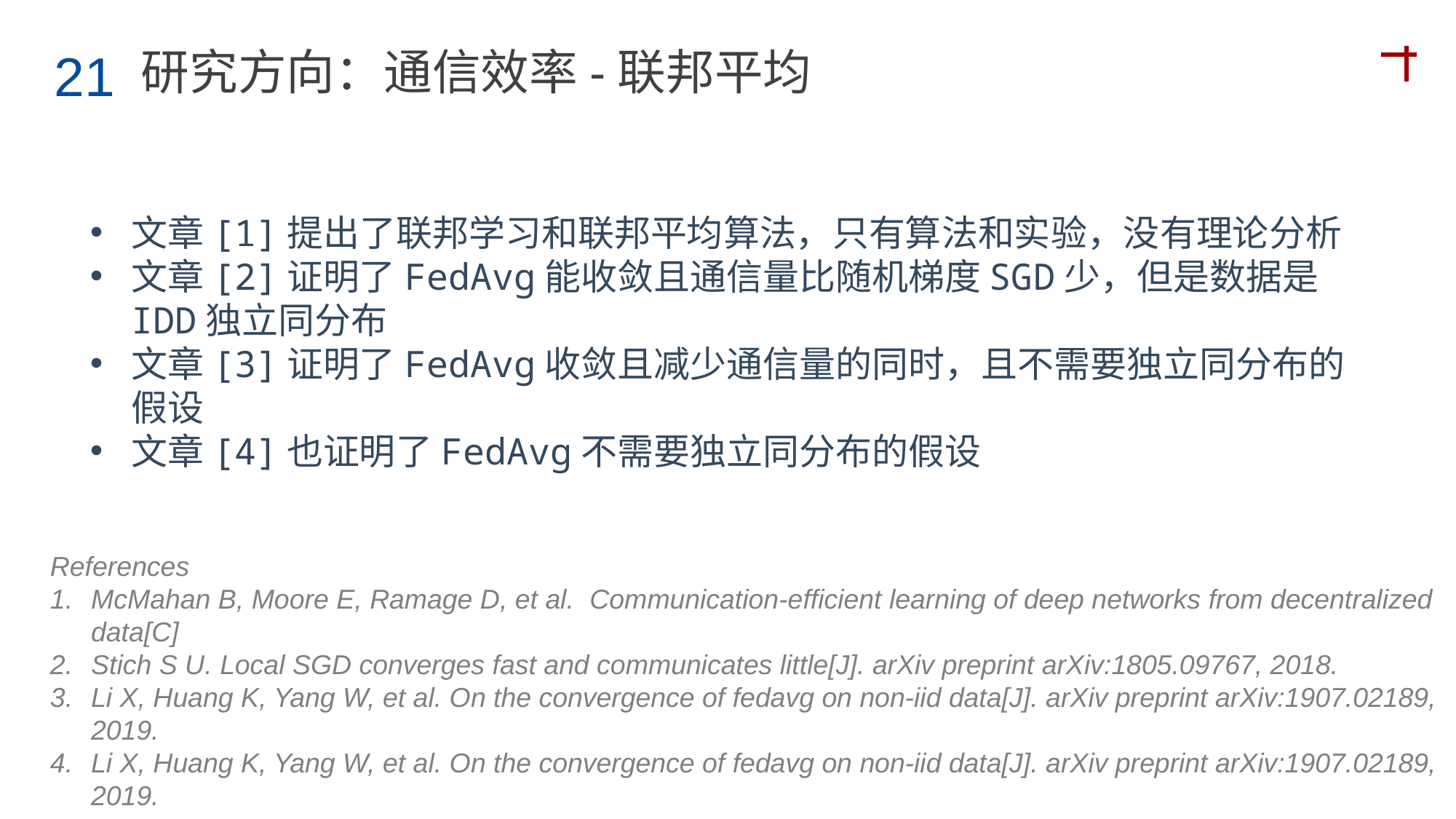

研究方向：通信效率-联邦平均
21
文章[1]提出了联邦学习和联邦平均算法，只有算法和实验，没有理论分析
文章[2]证明了FedAvg能收敛且通信量比随机梯度SGD少，但是数据是IDD独立同分布
文章[3]证明了FedAvg收敛且减少通信量的同时，且不需要独立同分布的假设
文章[4]也证明了FedAvg不需要独立同分布的假设
References
McMahan B, Moore E, Ramage D, et al.  Communication-efficient learning of deep networks from decentralized data[C]
Stich S U. Local SGD converges fast and communicates little[J]. arXiv preprint arXiv:1805.09767, 2018.
Li X, Huang K, Yang W, et al. On the convergence of fedavg on non-iid data[J]. arXiv preprint arXiv:1907.02189, 2019.
Li X, Huang K, Yang W, et al. On the convergence of fedavg on non-iid data[J]. arXiv preprint arXiv:1907.02189, 2019.